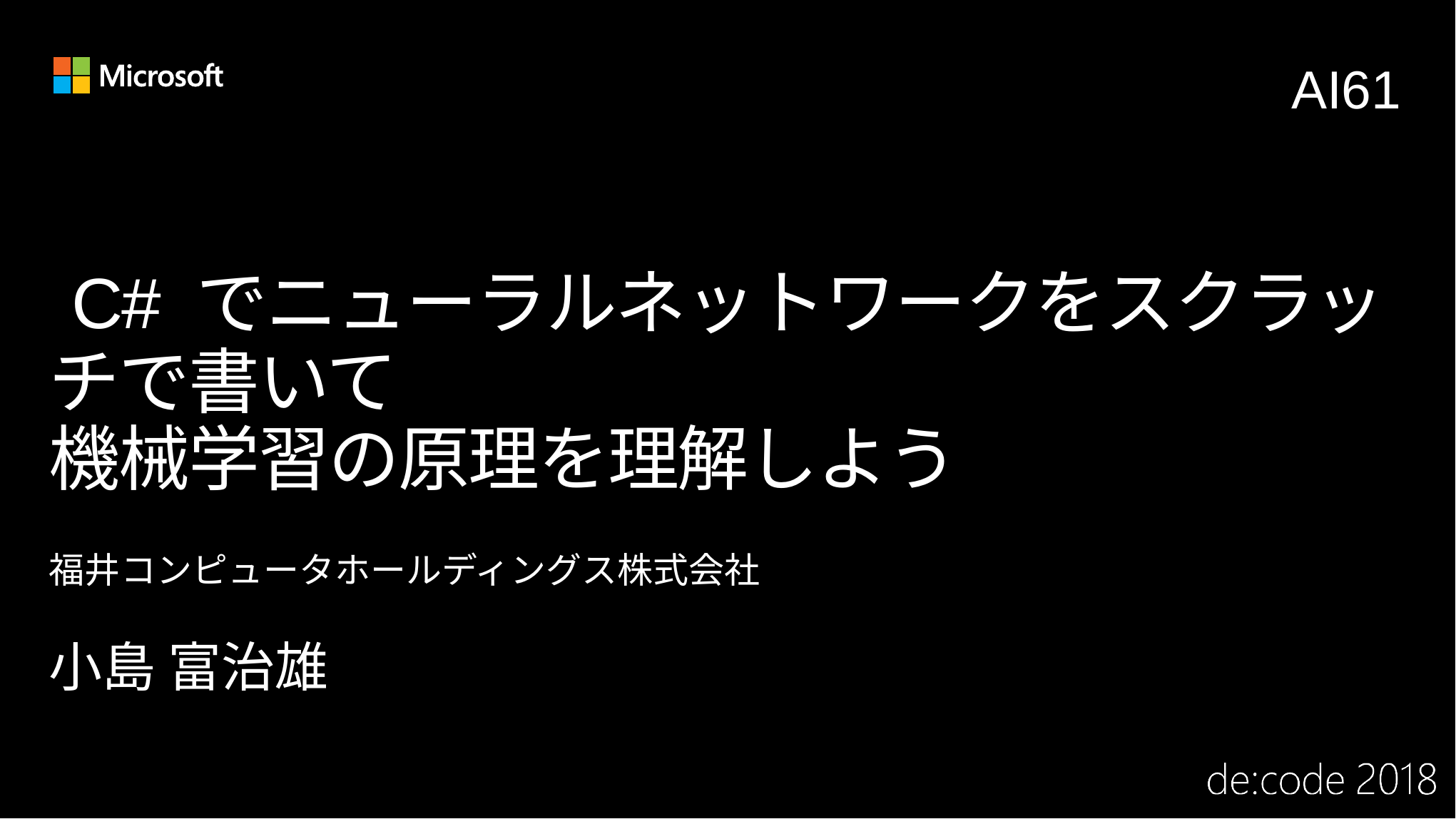

AI61
# C# でニューラルネットワークをスクラッチで書いて 機械学習の原理を理解しよう
福井コンピュータホールディングス株式会社
小島 富治雄